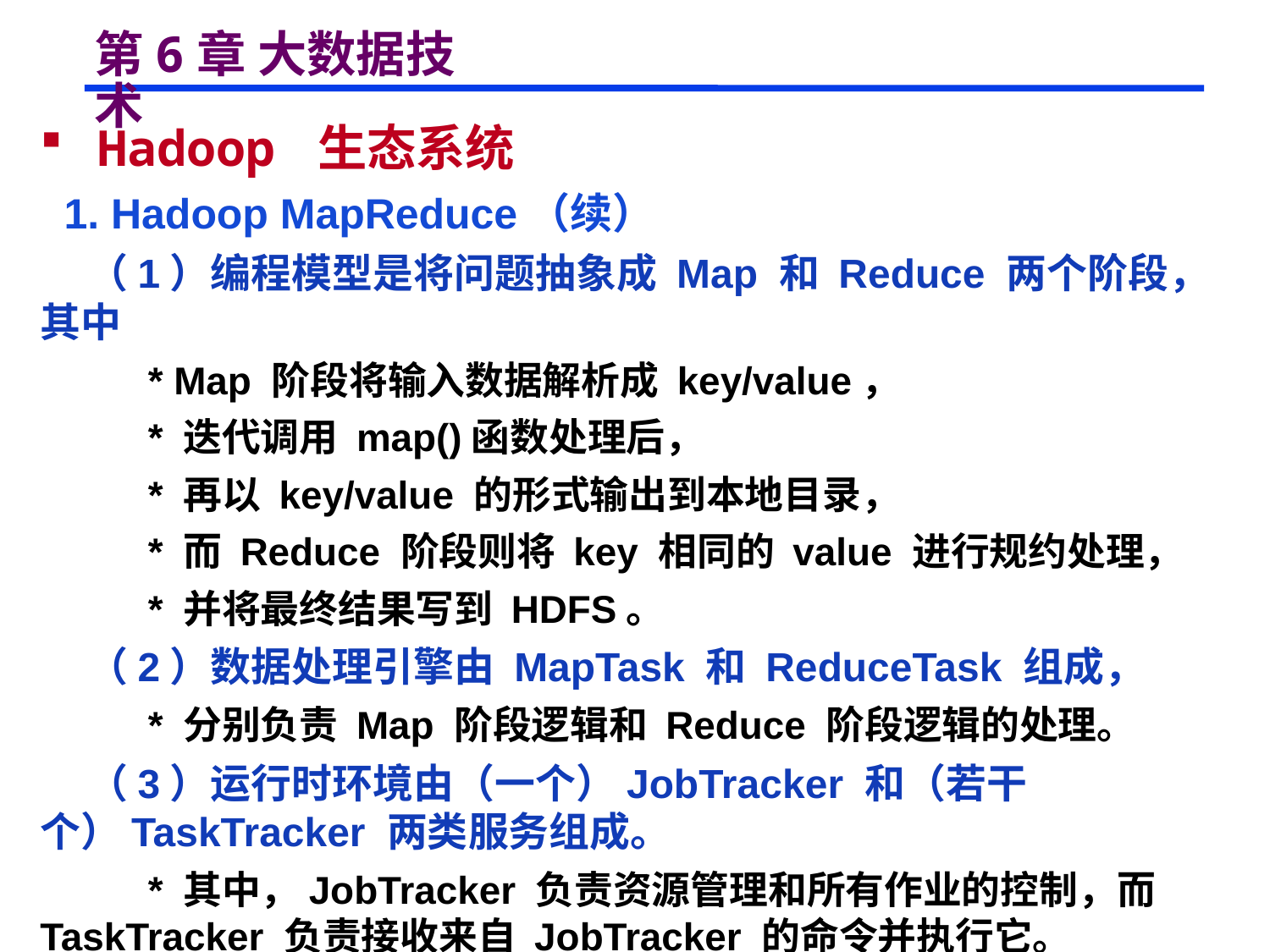

# 第6章 大数据技术
 Hadoop 生态系统
  1. Hadoop MapReduce（续）
    （1）编程模型是将问题抽象成 Map 和 Reduce 两个阶段，其中
          * Map 阶段将输入数据解析成 key/value，
          * 迭代调用 map()函数处理后，
          * 再以 key/value 的形式输出到本地目录，
          * 而 Reduce 阶段则将 key 相同的 value 进行规约处理，
          * 并将最终结果写到 HDFS。
    （2）数据处理引擎由 MapTask 和 ReduceTask 组成，
          * 分别负责 Map 阶段逻辑和 Reduce 阶段逻辑的处理。
    （3）运行时环境由（一个）JobTracker 和（若干个）TaskTracker 两类服务组成。
          * 其中，JobTracker 负责资源管理和所有作业的控制，而 TaskTracker 负责接收来自 JobTracker 的命令并执行它。